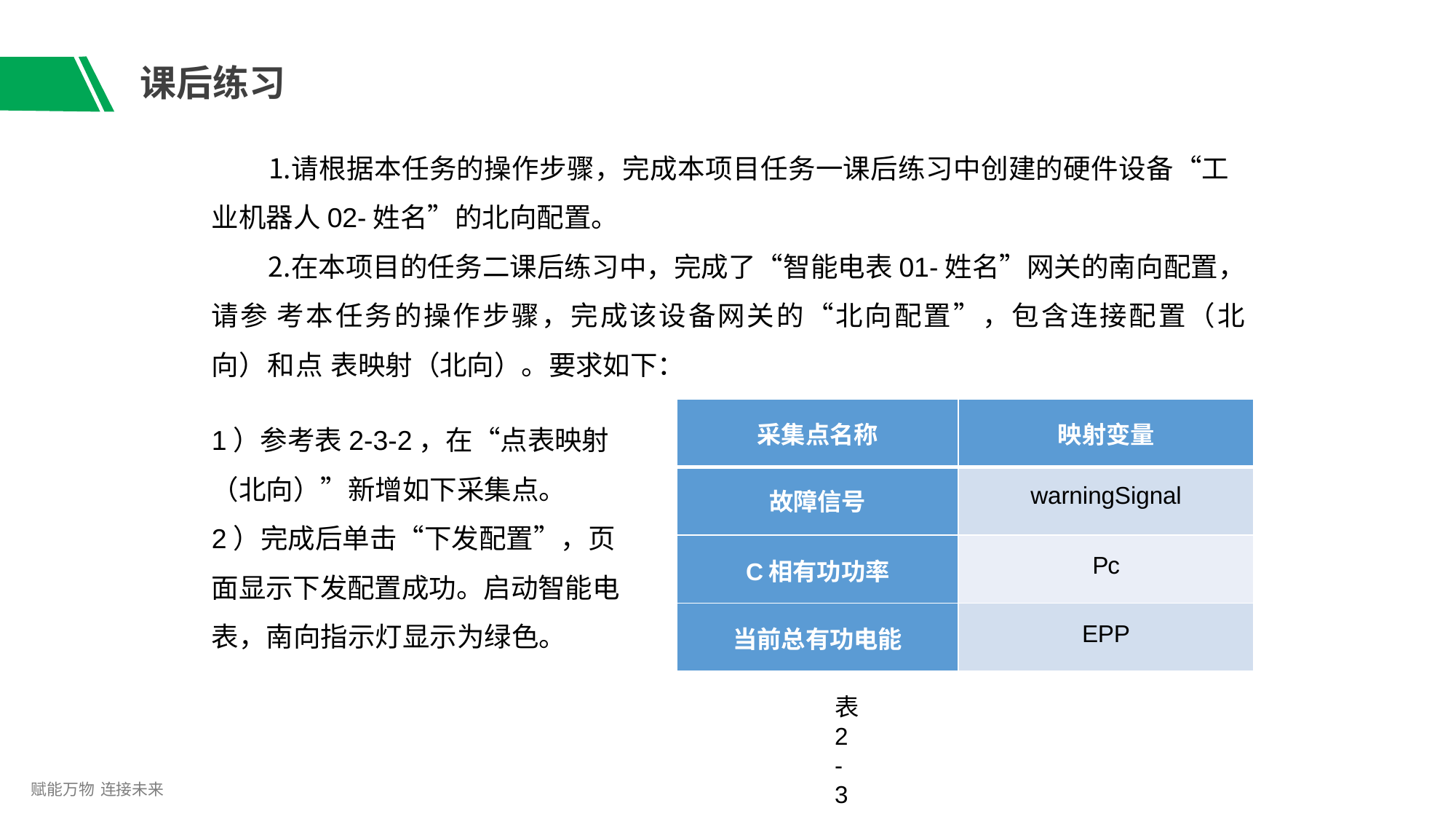

# 课后练习
请根据本任务的操作步骤，完成本项目任务一课后练习中创建的硬件设备“工 业机器人02-姓名”的北向配置。
在本项目的任务二课后练习中，完成了“智能电表01-姓名”网关的南向配置，请参 考本任务的操作步骤，完成该设备网关的“北向配置”，包含连接配置（北向）和点 表映射（北向）。要求如下：

1）参考表2-3-2，在“点表映射
（北向）”新增如下采集点。
2）完成后单击“下发配置”，页 面显示下发配置成功。启动智能电 表，南向指示灯显示为绿色。

表2-3-2 点表南向配置
| 采集点名称 | 映射变量 |
| --- | --- |
| 故障信号 | warningSignal |
| C相有功功率 | Pc |
| 当前总有功电能 | EPP |
赋能万物 连接未来